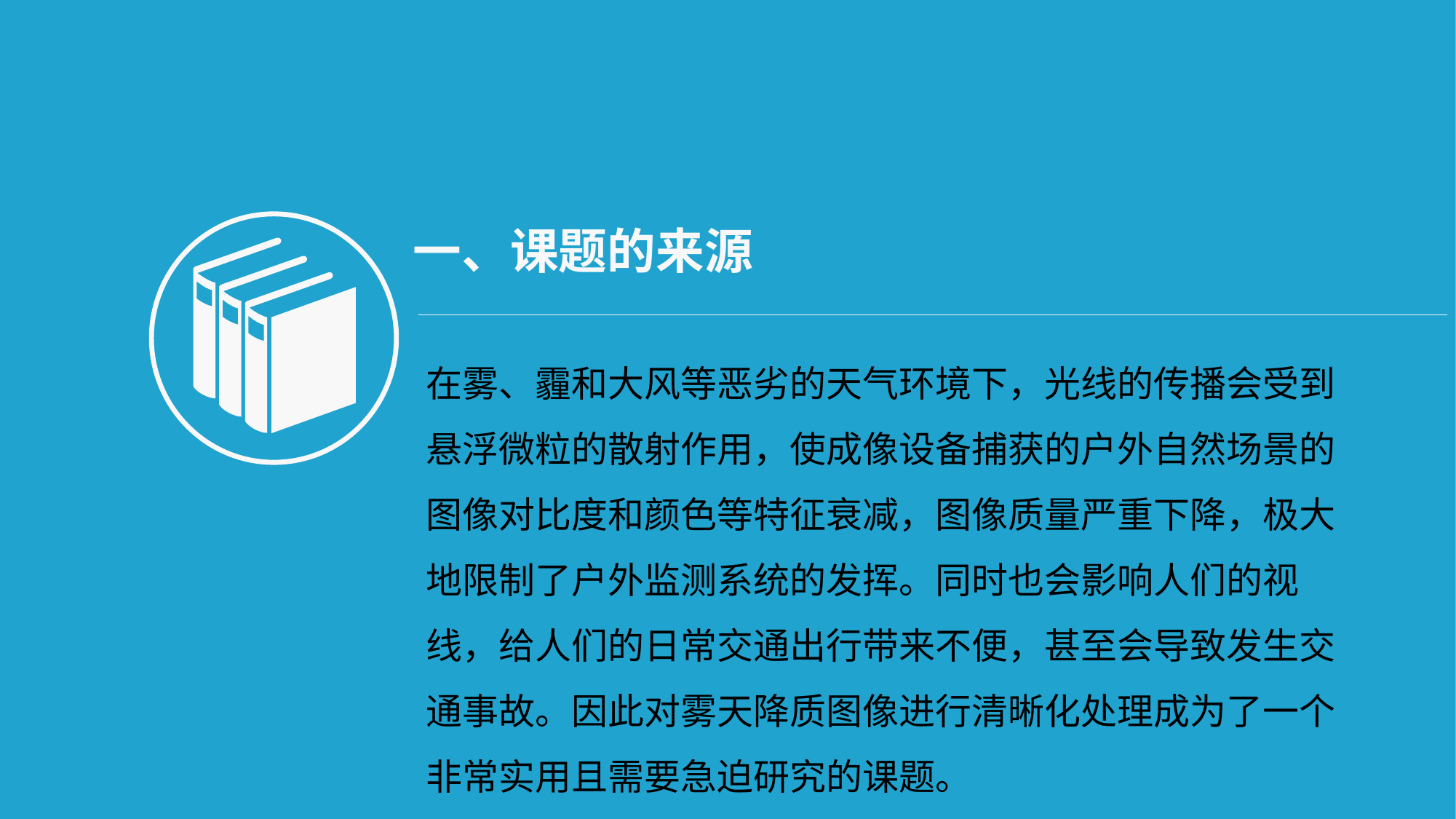

一、课题的来源
在雾、霾和大风等恶劣的天气环境下，光线的传播会受到悬浮微粒的散射作用，使成像设备捕获的户外自然场景的图像对比度和颜色等特征衰减，图像质量严重下降，极大地限制了户外监测系统的发挥。同时也会影响人们的视线，给人们的日常交通出行带来不便，甚至会导致发生交通事故。因此对雾天降质图像进行清晰化处理成为了一个非常实用且需要急迫研究的课题。